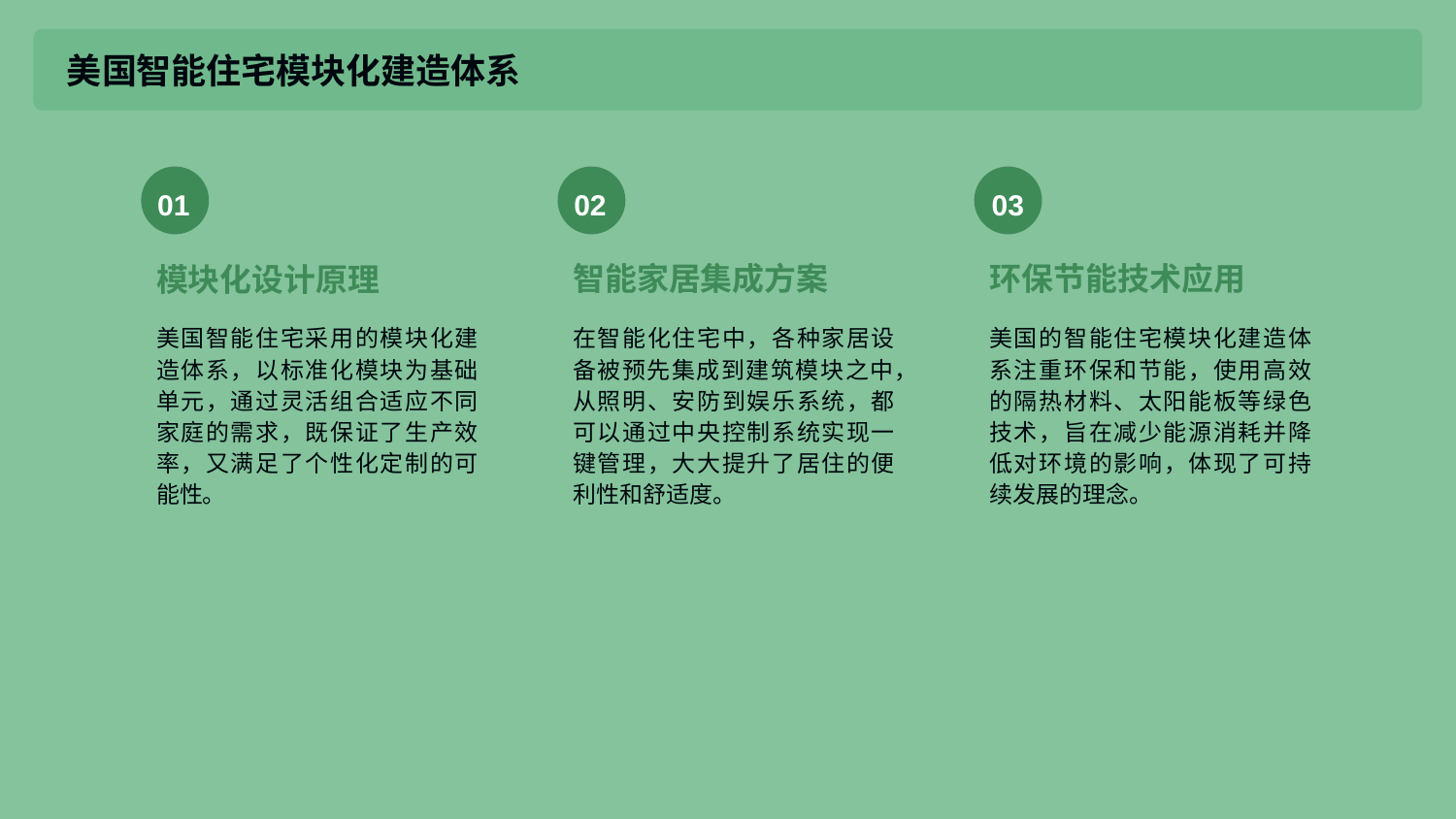

美国智能住宅模块化建造体系

01
02
03
智能家居集成方案
环保节能技术应用
模块化设计原理
美国智能住宅采用的模块化建造体系，以标准化模块为基础单元，通过灵活组合适应不同家庭的需求，既保证了生产效率，又满足了个性化定制的可能性。
在智能化住宅中，各种家居设备被预先集成到建筑模块之中，从照明、安防到娱乐系统，都可以通过中央控制系统实现一键管理，大大提升了居住的便利性和舒适度。
美国的智能住宅模块化建造体系注重环保和节能，使用高效的隔热材料、太阳能板等绿色技术，旨在减少能源消耗并降低对环境的影响，体现了可持续发展的理念。